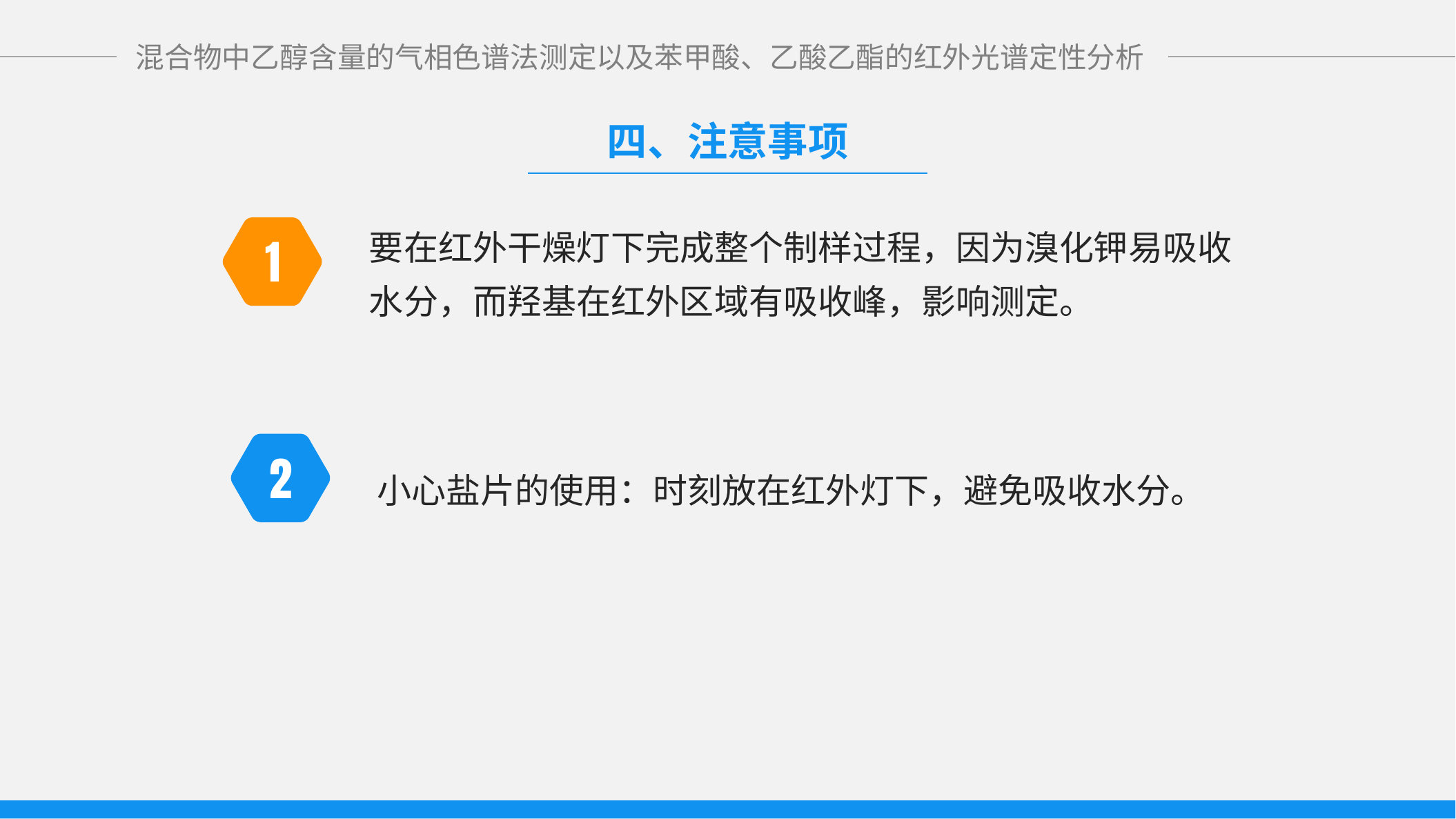

四、注意事项
要在红外干燥灯下完成整个制样过程，因为溴化钾易吸收水分，而羟基在红外区域有吸收峰，影响测定。

1

2
小心盐片的使用：时刻放在红外灯下，避免吸收水分。